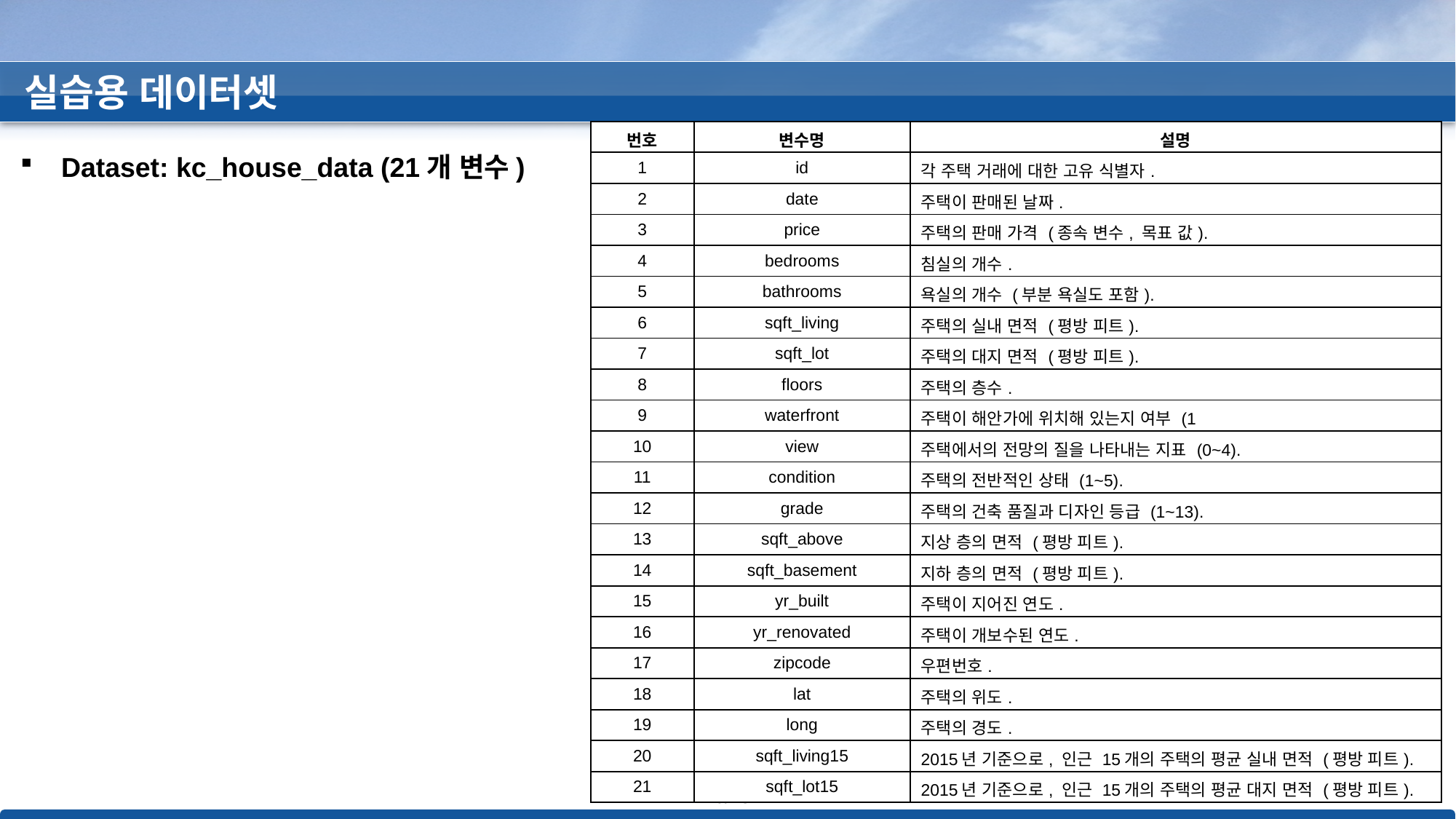

실습용 데이터셋
| 번호 | 변수명 | 설명 |
| --- | --- | --- |
| 1 | id | 각 주택 거래에 대한 고유 식별자. |
| 2 | date | 주택이 판매된 날짜. |
| 3 | price | 주택의 판매 가격 (종속 변수, 목표 값). |
| 4 | bedrooms | 침실의 개수. |
| 5 | bathrooms | 욕실의 개수 (부분 욕실도 포함). |
| 6 | sqft\_living | 주택의 실내 면적 (평방 피트). |
| 7 | sqft\_lot | 주택의 대지 면적 (평방 피트). |
| 8 | floors | 주택의 층수. |
| 9 | waterfront | 주택이 해안가에 위치해 있는지 여부 (1 |
| 10 | view | 주택에서의 전망의 질을 나타내는 지표 (0~4). |
| 11 | condition | 주택의 전반적인 상태 (1~5). |
| 12 | grade | 주택의 건축 품질과 디자인 등급 (1~13). |
| 13 | sqft\_above | 지상 층의 면적 (평방 피트). |
| 14 | sqft\_basement | 지하 층의 면적 (평방 피트). |
| 15 | yr\_built | 주택이 지어진 연도. |
| 16 | yr\_renovated | 주택이 개보수된 연도. |
| 17 | zipcode | 우편번호. |
| 18 | lat | 주택의 위도. |
| 19 | long | 주택의 경도. |
| 20 | sqft\_living15 | 2015년 기준으로, 인근 15개의 주택의 평균 실내 면적 (평방 피트). |
| 21 | sqft\_lot15 | 2015년 기준으로, 인근 15개의 주택의 평균 대지 면적 (평방 피트). |
Dataset: kc_house_data (21개 변수)